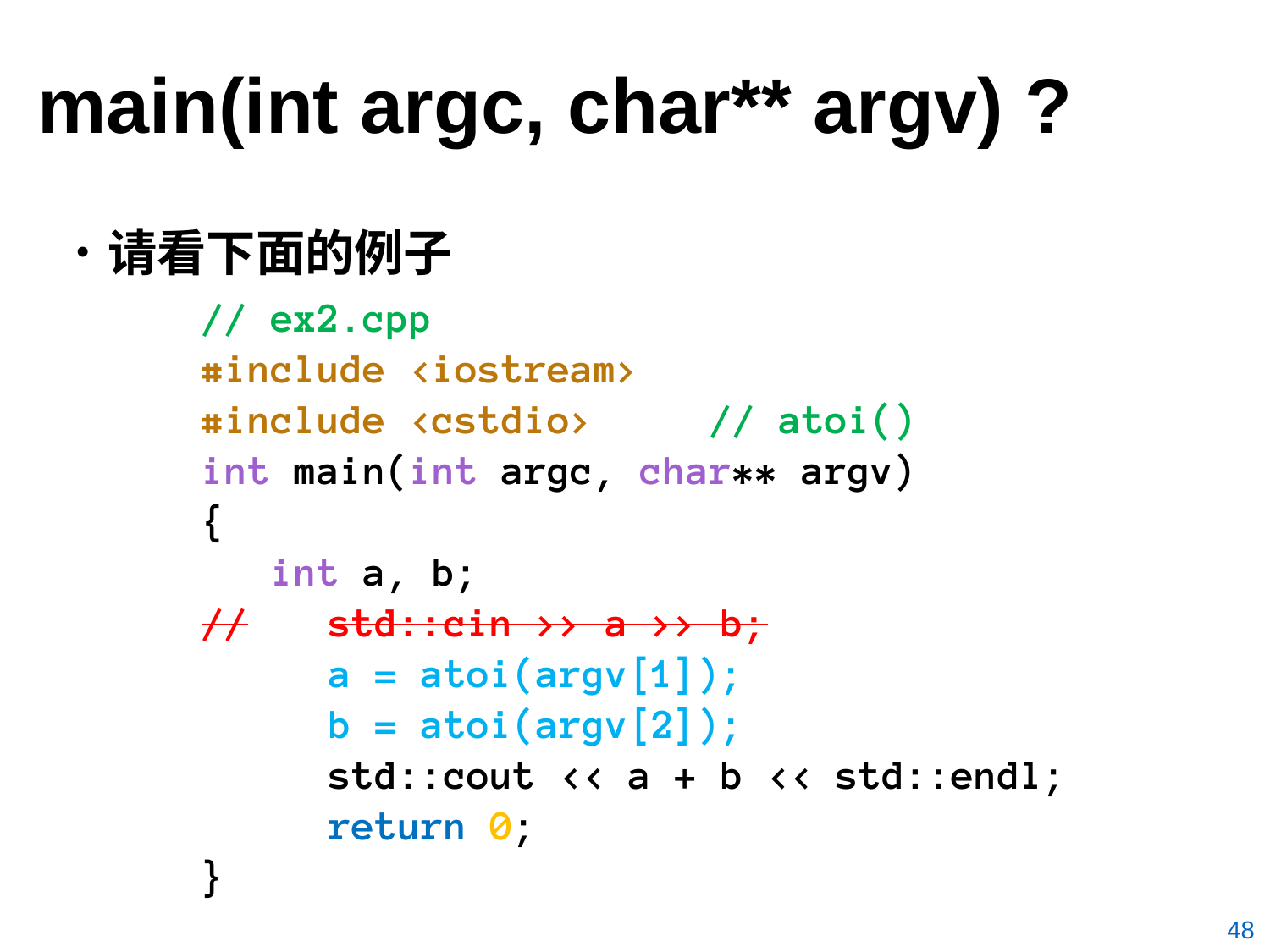

# main(int argc, char** argv) ?
请看下面的例子
// ex2.cpp
#include <iostream>
#include <cstdio> 	// atoi()
int main(int argc, char** argv)
{
   int a, b;
//	std::cin >> a >> b;
	a = atoi(argv[1]);
	b = atoi(argv[2]);
	std::cout << a + b << std::endl;
	return 0;
}

48